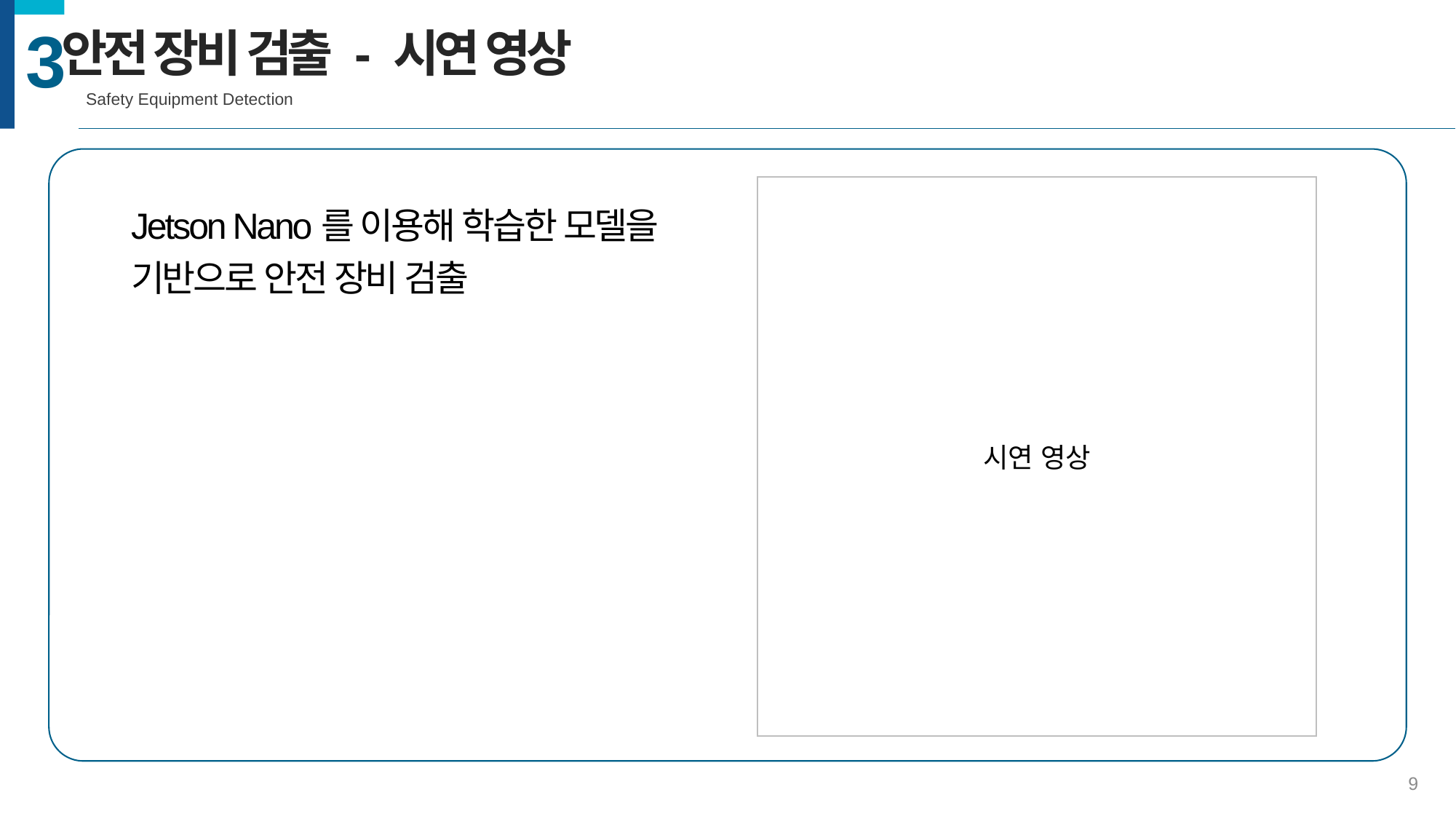

안전 장비 검출 - 시연 영상
Safety Equipment Detection
3

시연 영상
Jetson Nano를 이용해 학습한 모델을
기반으로 안전 장비 검출
9